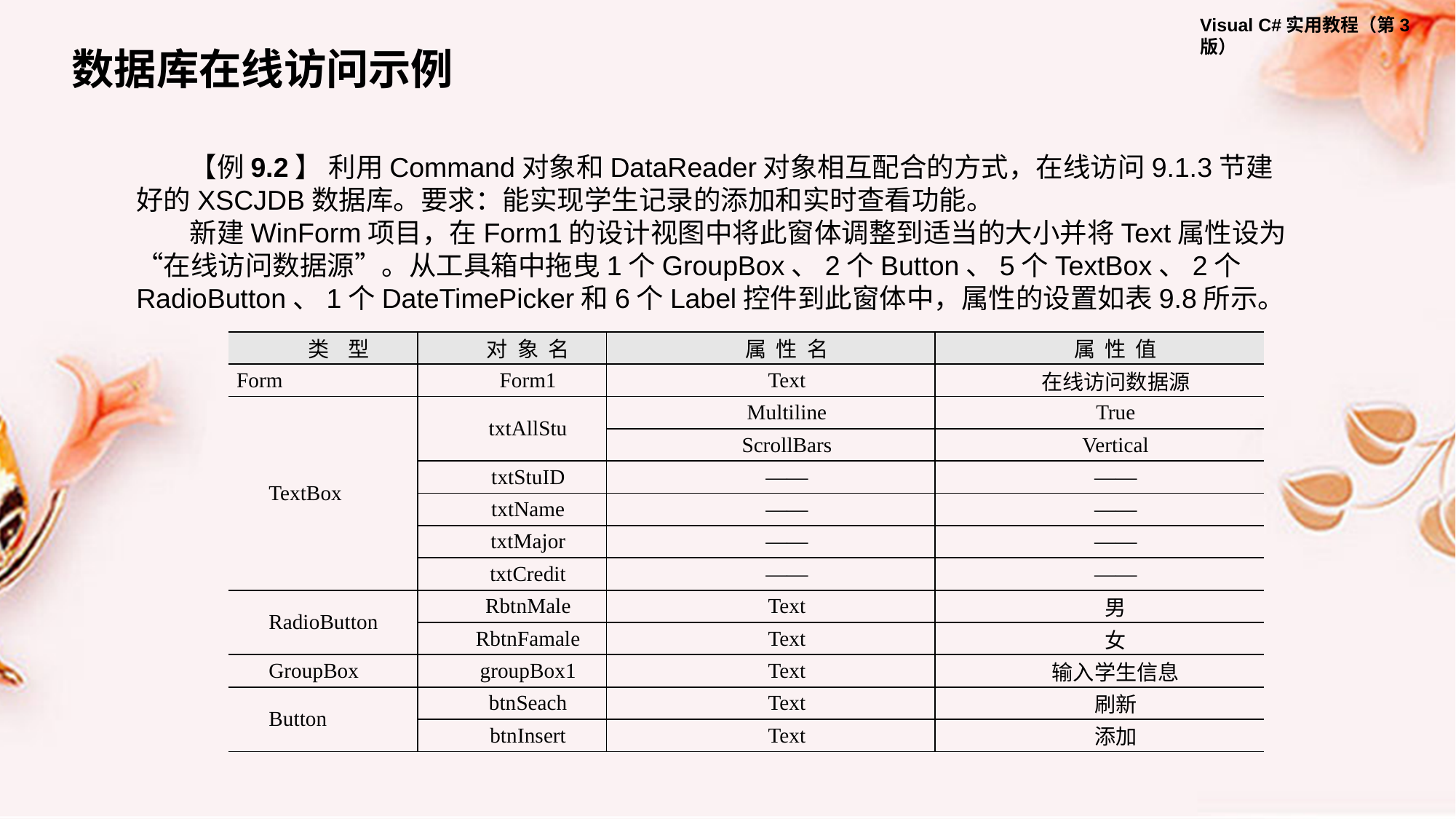

数据库在线访问示例
【例9.2】 利用Command对象和DataReader对象相互配合的方式，在线访问9.1.3节建好的XSCJDB数据库。要求：能实现学生记录的添加和实时查看功能。
新建WinForm项目，在Form1的设计视图中将此窗体调整到适当的大小并将Text属性设为“在线访问数据源”。从工具箱中拖曳1个GroupBox、2个Button、5个TextBox、2个RadioButton、1个DateTimePicker和6个Label控件到此窗体中，属性的设置如表9.8所示。
| 类 型 | 对 象 名 | 属 性 名 | 属 性 值 |
| --- | --- | --- | --- |
| Form | Form1 | Text | 在线访问数据源 |
| TextBox | txtAllStu | Multiline | True |
|  |  | ScrollBars | Vertical |
|  | txtStuID | —— | —— |
|  | txtName | —— | —— |
|  | txtMajor | —— | —— |
|  | txtCredit | —— | —— |
| RadioButton | RbtnMale | Text | 男 |
|  | RbtnFamale | Text | 女 |
| GroupBox | groupBox1 | Text | 输入学生信息 |
| Button | btnSeach | Text | 刷新 |
|  | btnInsert | Text | 添加 |